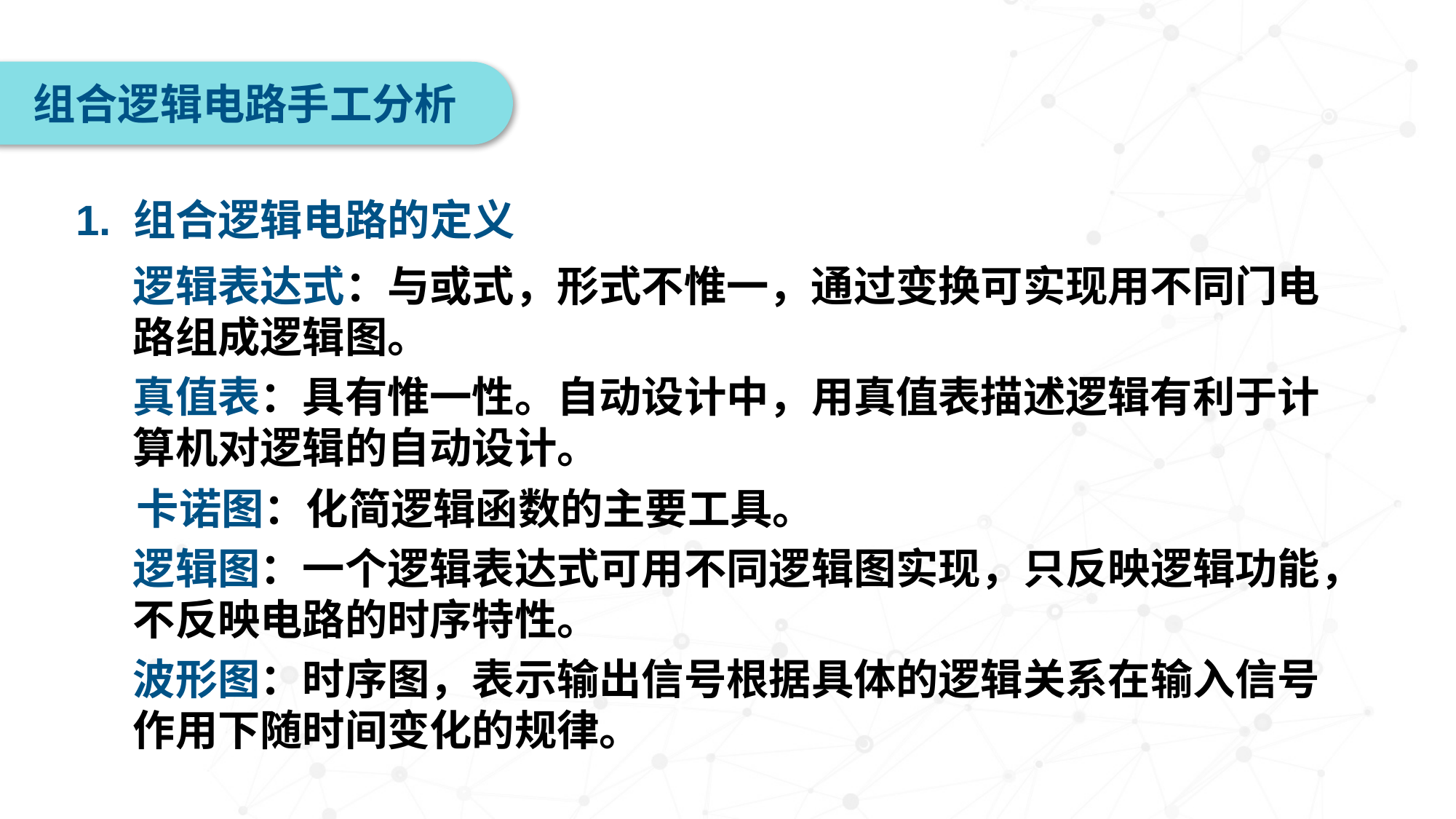

组合逻辑电路手工分析
1. 组合逻辑电路的定义
逻辑表达式：与或式，形式不惟一，通过变换可实现用不同门电路组成逻辑图。
真值表：具有惟一性。自动设计中，用真值表描述逻辑有利于计算机对逻辑的自动设计。
卡诺图：化简逻辑函数的主要工具。
逻辑图：一个逻辑表达式可用不同逻辑图实现，只反映逻辑功能，不反映电路的时序特性。
波形图：时序图，表示输出信号根据具体的逻辑关系在输入信号作用下随时间变化的规律。
5